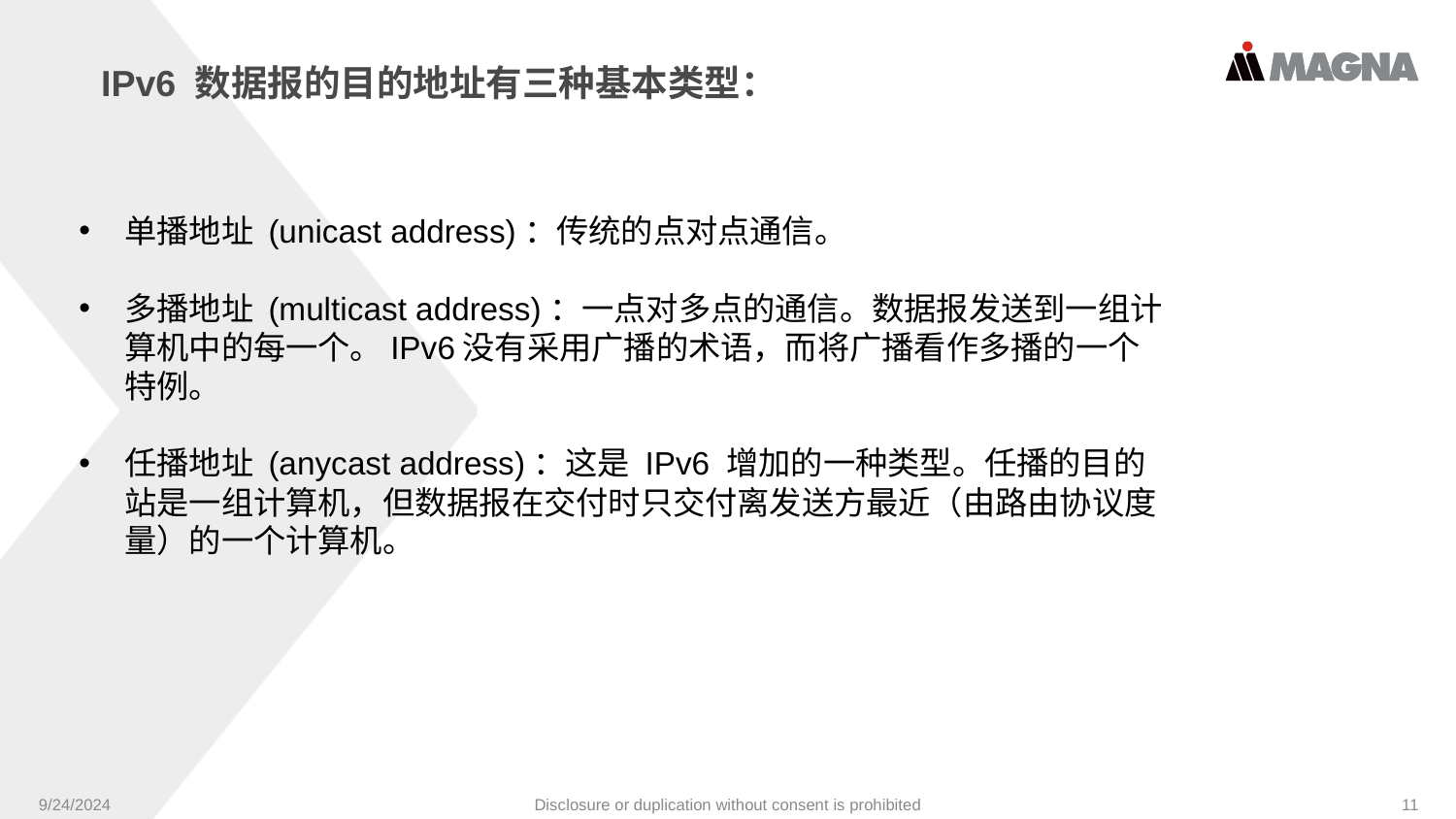

IPv6 数据报的目的地址有三种基本类型：
单播地址 (unicast address)：传统的点对点通信。

多播地址 (multicast address)：一点对多点的通信。数据报发送到一组计算机中的每一个。IPv6没有采用广播的术语，而将广播看作多播的一个特例。

任播地址 (anycast address)：这是 IPv6 增加的一种类型。任播的目的站是一组计算机，但数据报在交付时只交付离发送方最近（由路由协议度量）的一个计算机。
9/24/2024
Disclosure or duplication without consent is prohibited
11